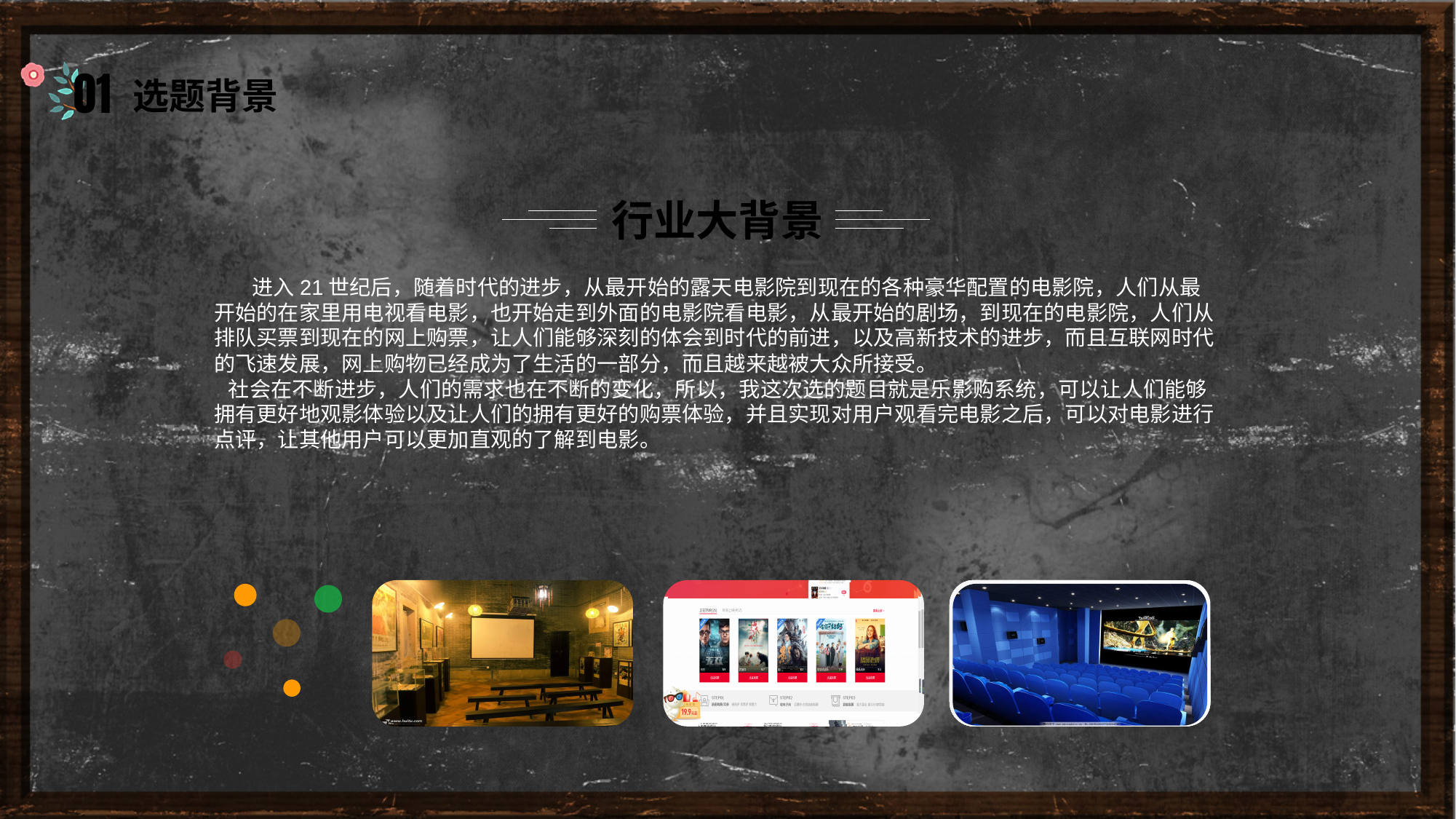

01
选题背景
行业大背景

       进入21世纪后，随着时代的进步，从最开始的露天电影院到现在的各种豪华配置的电影院，人们从最开始的在家里用电视看电影，也开始走到外面的电影院看电影，从最开始的剧场，到现在的电影院，人们从排队买票到现在的网上购票，让人们能够深刻的体会到时代的前进，以及高新技术的进步，而且互联网时代的飞速发展，网上购物已经成为了生活的一部分，而且越来越被大众所接受。
  社会在不断进步，人们的需求也在不断的变化，所以，我这次选的题目就是乐影购系统，可以让人们能够拥有更好地观影体验以及让人们的拥有更好的购票体验，并且实现对用户观看完电影之后，可以对电影进行点评，让其他用户可以更加直观的了解到电影。